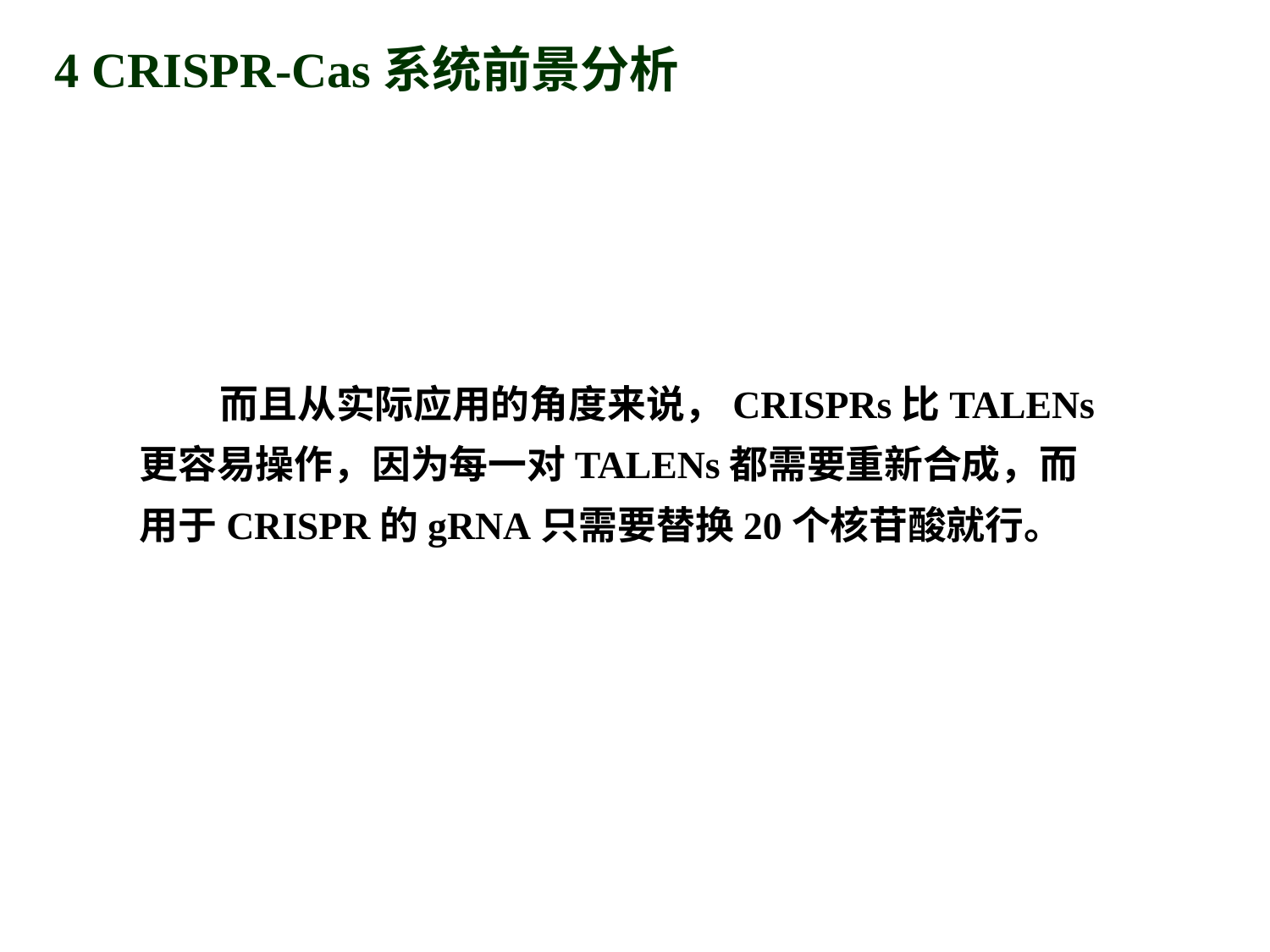

4 CRISPR-Cas系统前景分析
        而且从实际应用的角度来说，CRISPRs比TALENs更容易操作，因为每一对TALENs都需要重新合成，而用于CRISPR的gRNA只需要替换20个核苷酸就行。